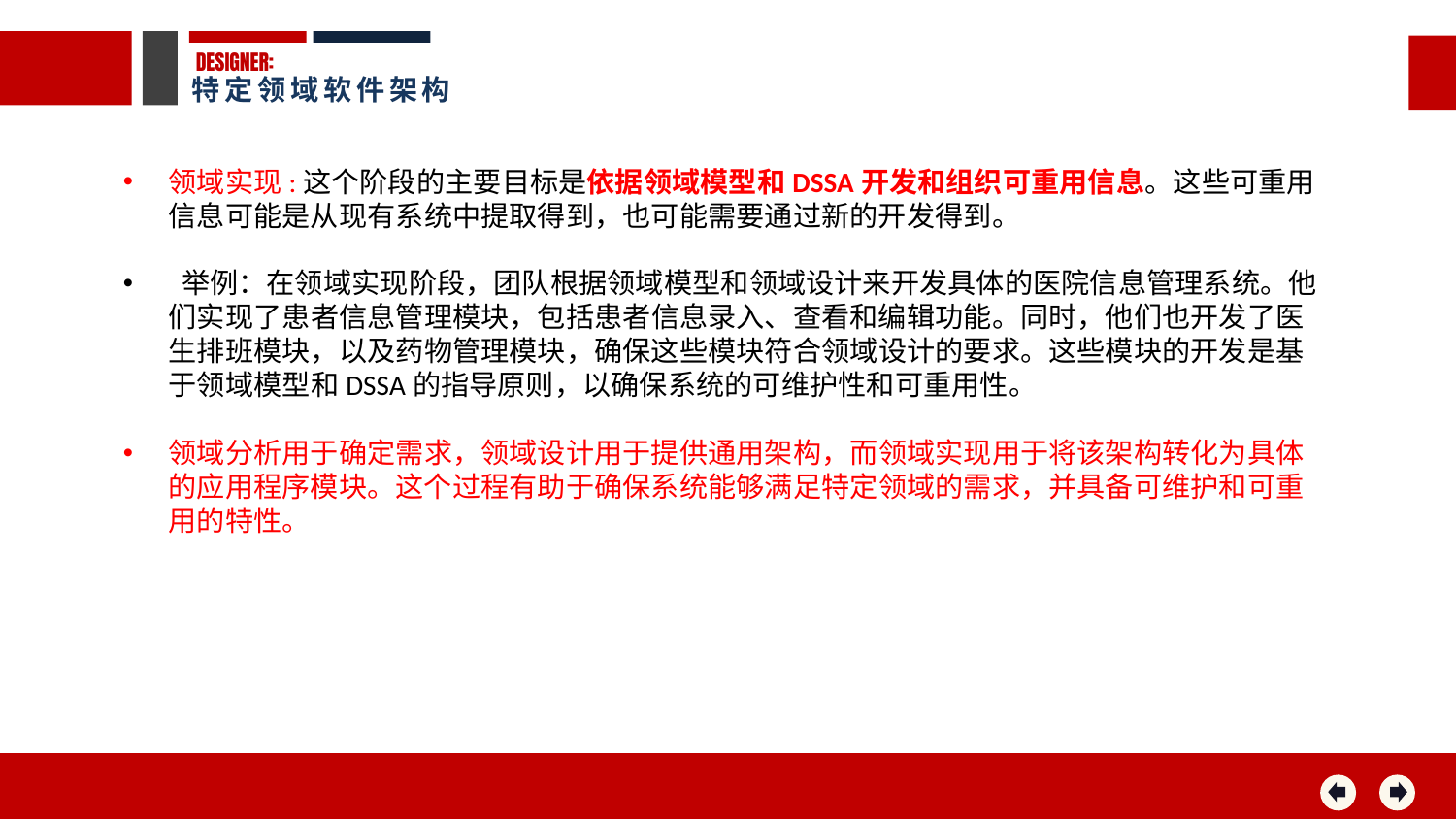

DESIGNER:
特定领域软件架构

领域实现:这个阶段的主要目标是依据领域模型和DSSA开发和组织可重用信息。这些可重用信息可能是从现有系统中提取得到，也可能需要通过新的开发得到。

 举例：在领域实现阶段，团队根据领域模型和领域设计来开发具体的医院信息管理系统。他们实现了患者信息管理模块，包括患者信息录入、查看和编辑功能。同时，他们也开发了医生排班模块，以及药物管理模块，确保这些模块符合领域设计的要求。这些模块的开发是基于领域模型和DSSA的指导原则，以确保系统的可维护性和可重用性。

领域分析用于确定需求，领域设计用于提供通用架构，而领域实现用于将该架构转化为具体的应用程序模块。这个过程有助于确保系统能够满足特定领域的需求，并具备可维护和可重用的特性。